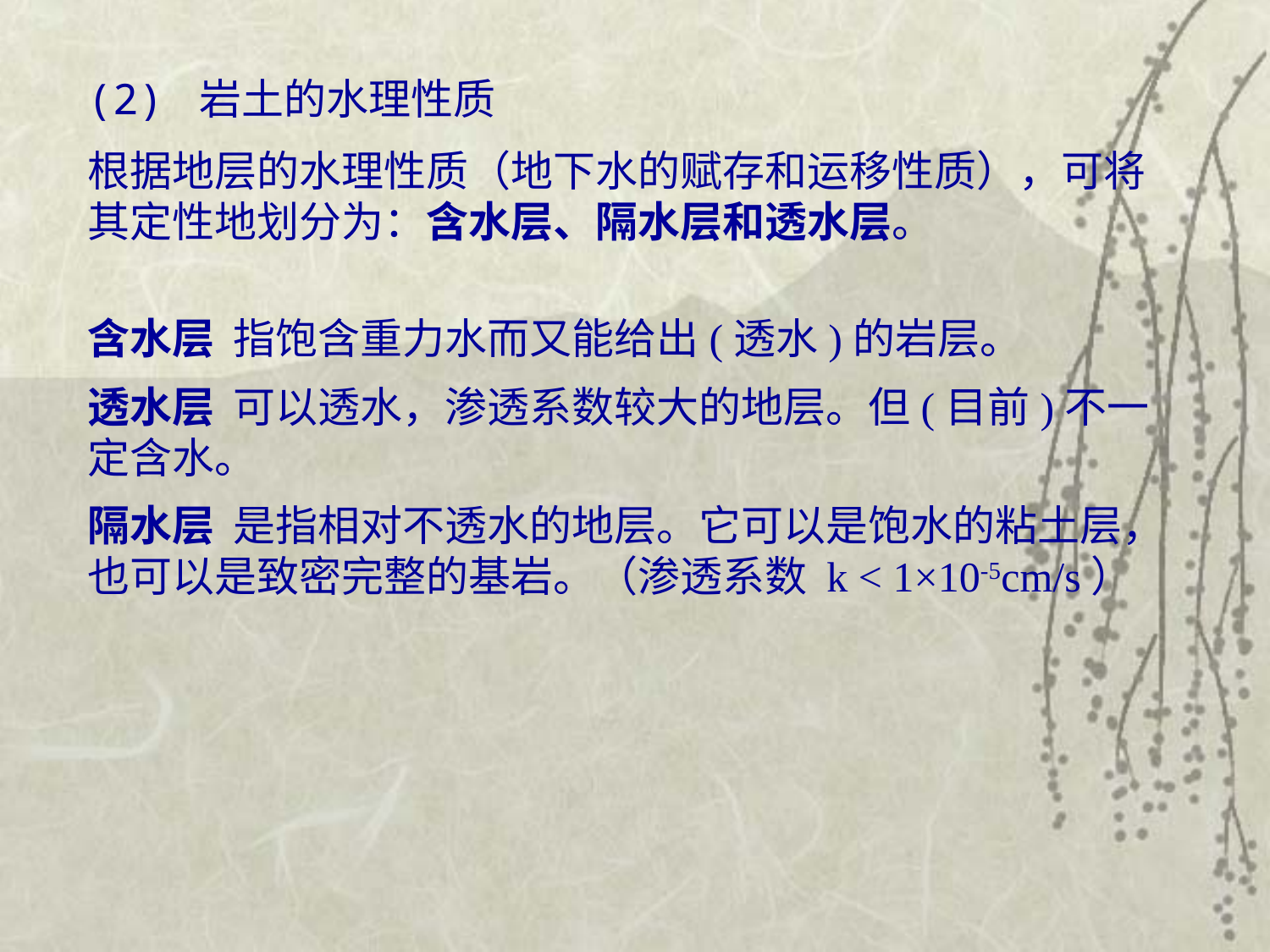

(2) 岩土的水理性质
根据地层的水理性质（地下水的赋存和运移性质），可将其定性地划分为：含水层、隔水层和透水层。
含水层  指饱含重力水而又能给出(透水)的岩层。
透水层  可以透水，渗透系数较大的地层。但(目前)不一定含水。
隔水层  是指相对不透水的地层。它可以是饱水的粘土层，也可以是致密完整的基岩。（渗透系数 k ˂ 1×10-5cm/s）